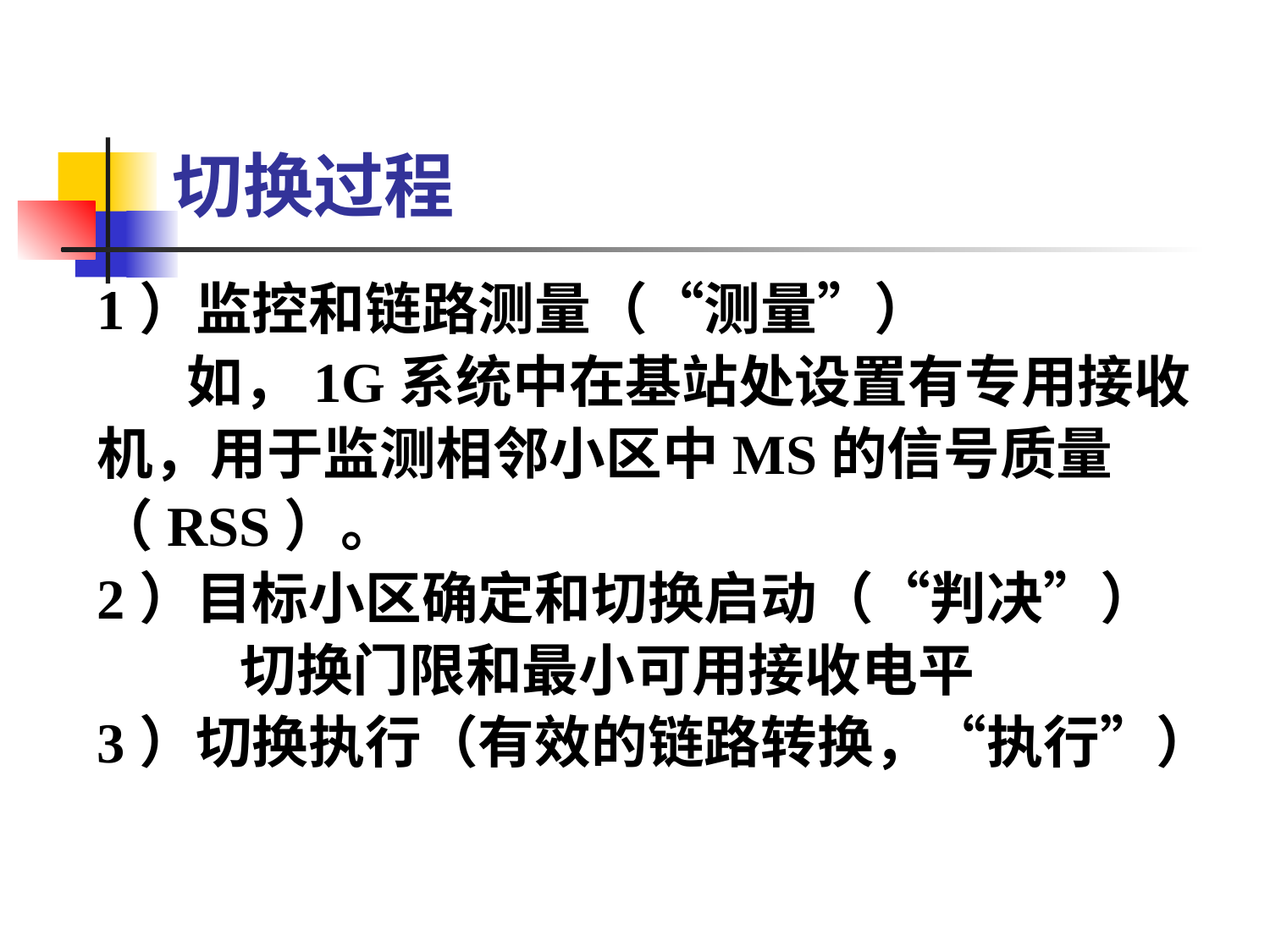

切换过程
1）监控和链路测量（“测量”）
      如，1G系统中在基站处设置有专用接收
机，用于监测相邻小区中MS的信号质量
（RSS）。
2）目标小区确定和切换启动（“判决”）
          切换门限和最小可用接收电平
3）切换执行（有效的链路转换，“执行”）